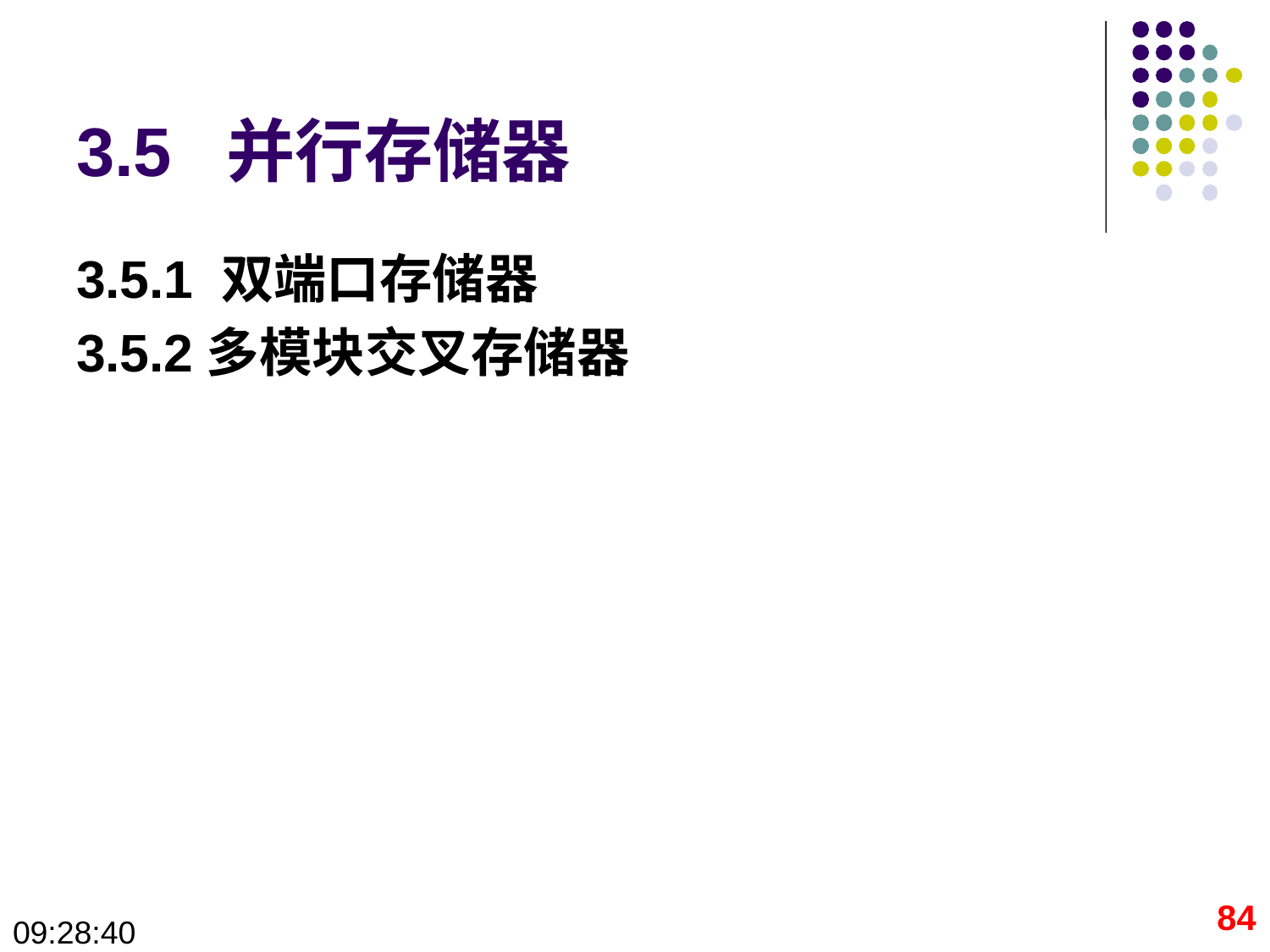

# 3.5  并行存储器
3.5.1 双端口存储器
3.5.2多模块交叉存储器
84
09:28:40